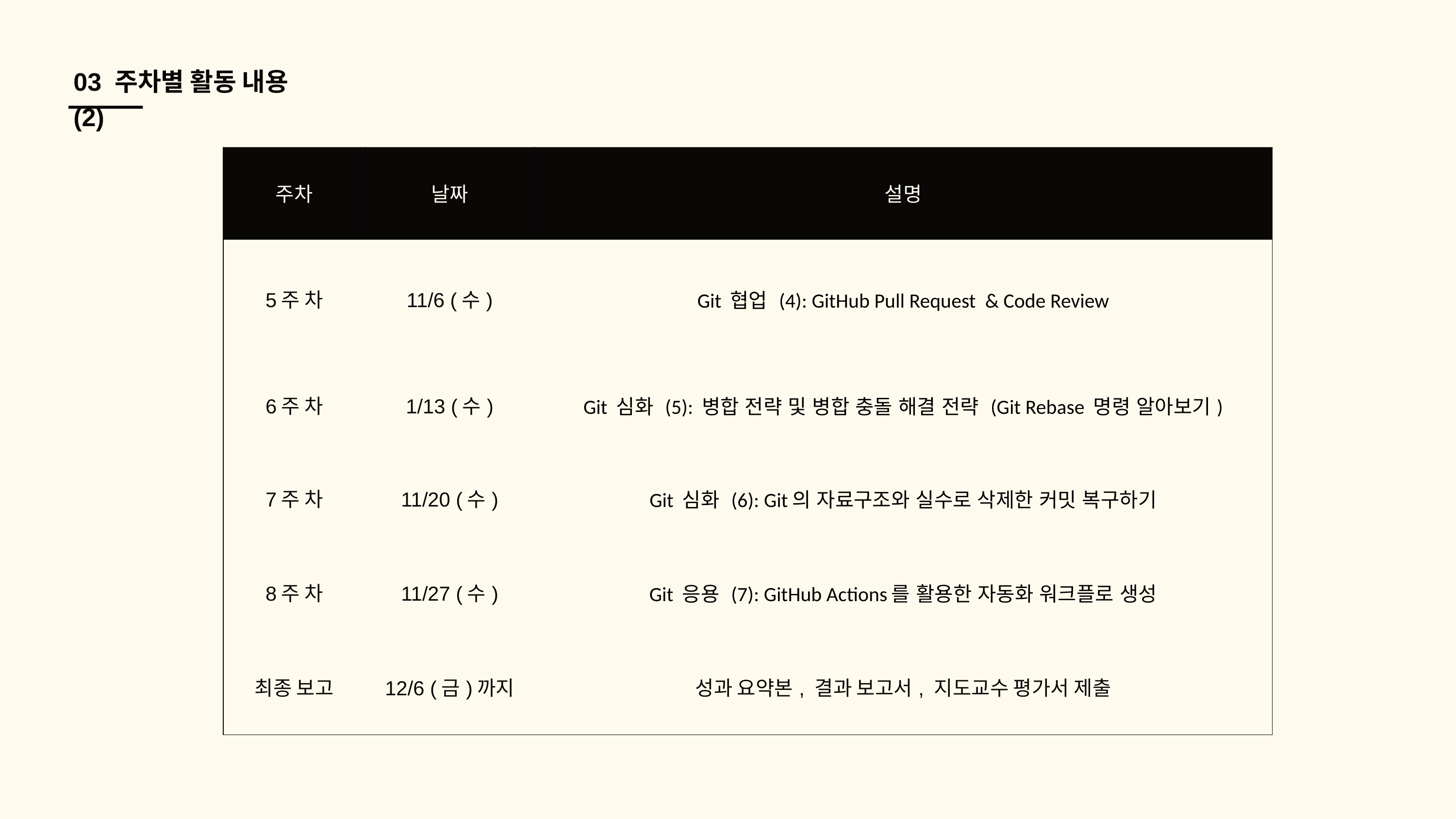

03 주차별 활동 내용(2)

| 주차 | 날짜 | 설명 |
| --- | --- | --- |
| 5주 차 | 11/6 (수) | Git 협업 (4): GitHub Pull Request & Code Review |
| 6주 차 | 1/13 (수) | Git 심화 (5): 병합 전략 및 병합 충돌 해결 전략 (Git Rebase 명령 알아보기) |
| 7주 차 | 11/20 (수) | Git 심화 (6): Git의 자료구조와 실수로 삭제한 커밋 복구하기 |
| 8주 차 | 11/27 (수) | Git 응용 (7): GitHub Actions를 활용한 자동화 워크플로 생성 |
| 최종 보고 | 12/6 (금)까지 | 성과 요약본, 결과 보고서, 지도교수 평가서 제출 |